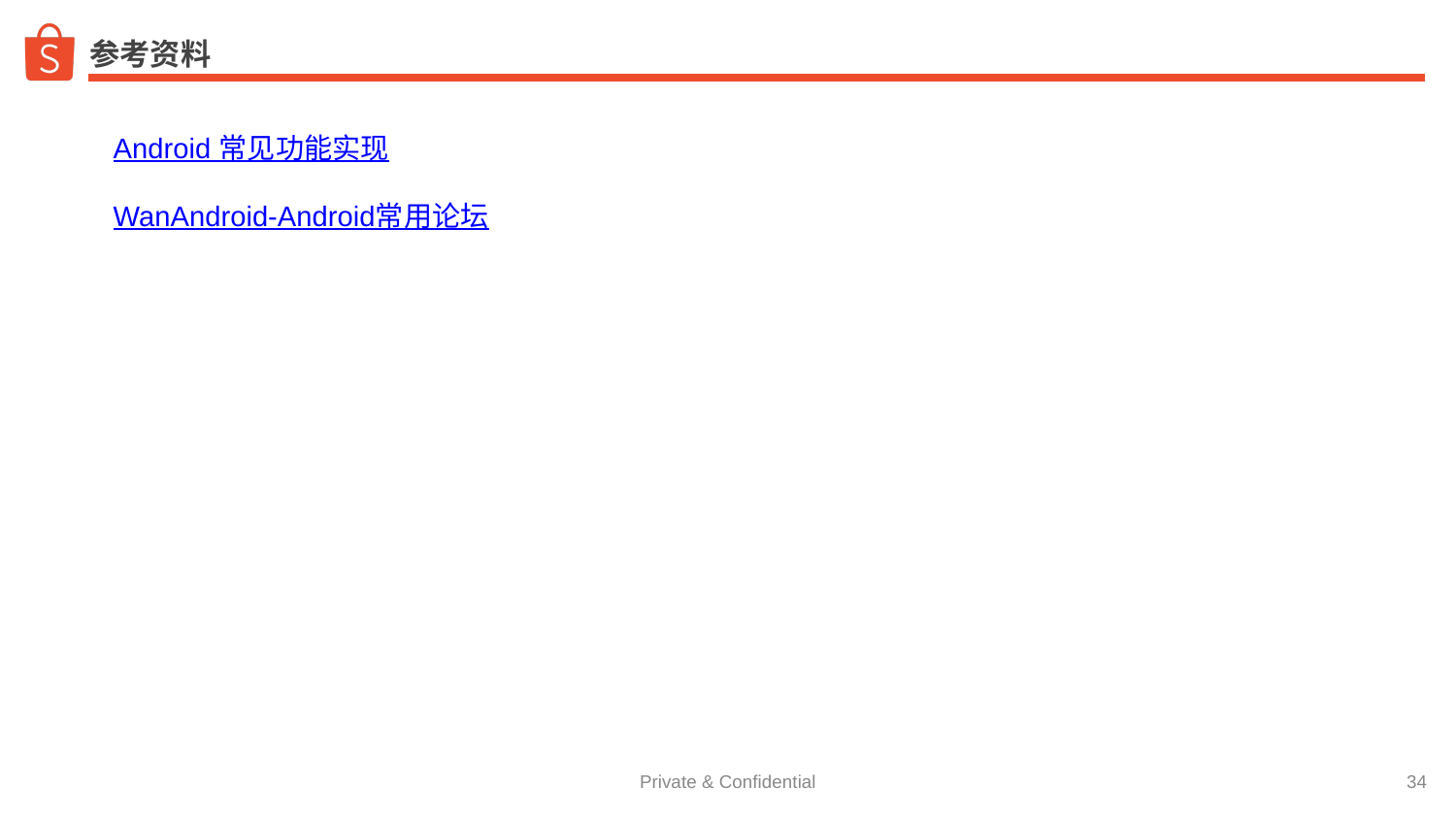

# SharedPreferences存储
参考资料
Android 常见功能实现

WanAndroid-Android常用论坛

34